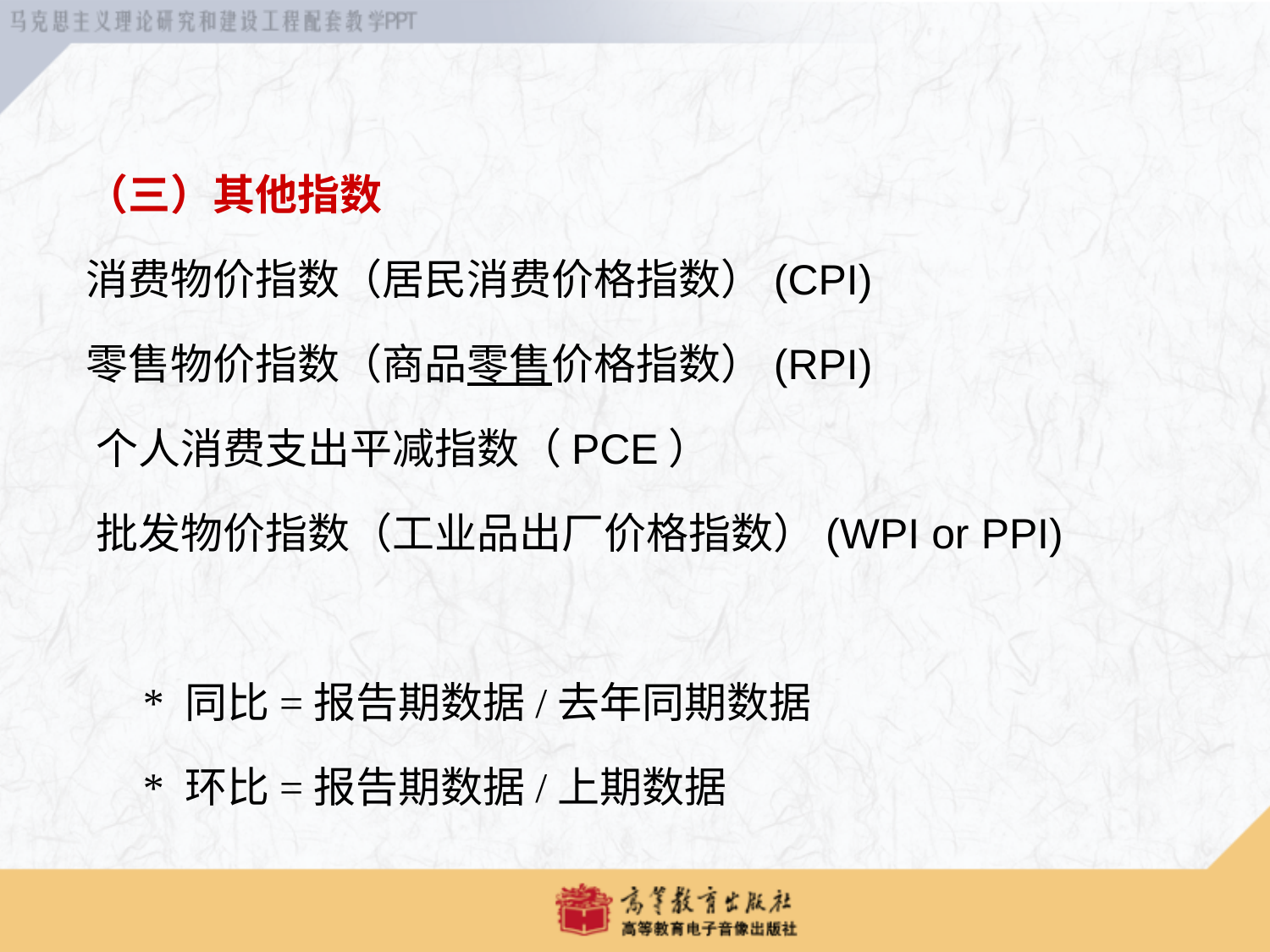

（三）其他指数
   消费物价指数（居民消费价格指数）(CPI)
   零售物价指数（商品零售价格指数）(RPI)
    个人消费支出平减指数（PCE）
    批发物价指数（工业品出厂价格指数）(WPI or PPI)

         * 同比=报告期数据/去年同期数据
         * 环比=报告期数据/上期数据